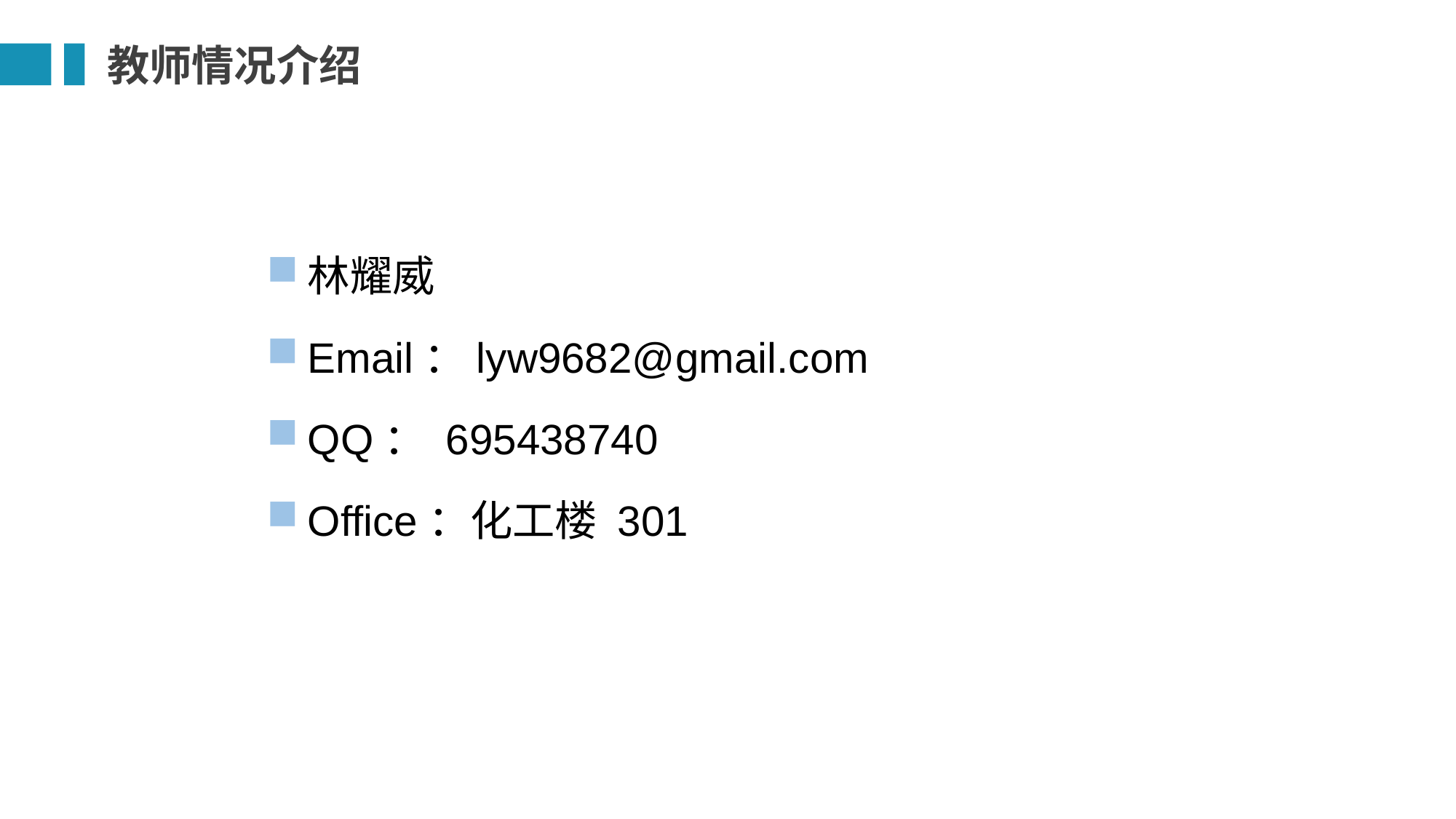

教师情况介绍

林耀威
Email：lyw9682@gmail.com
QQ： 695438740
Office：化工楼 301

4